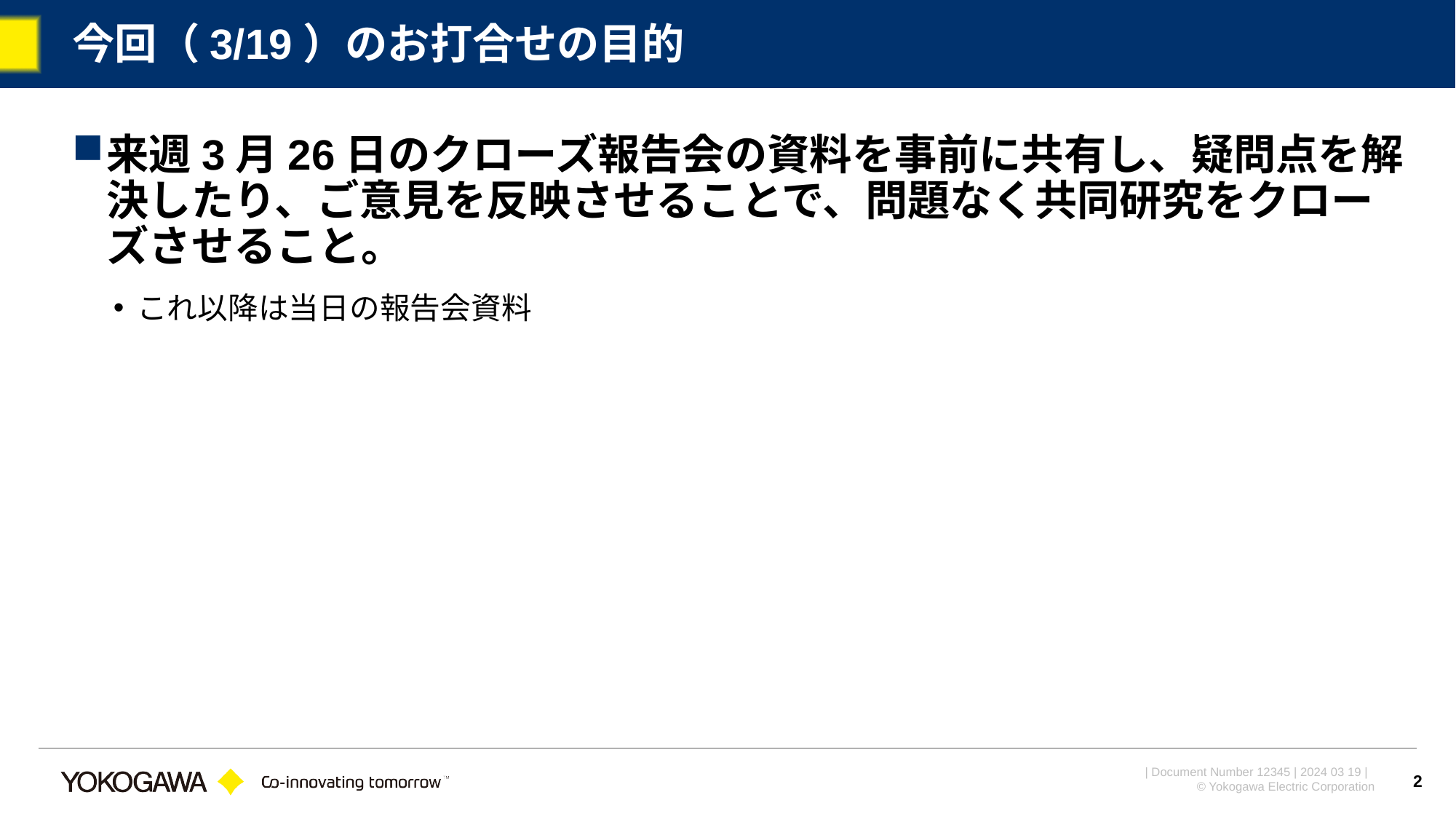

# 今回（3/19）のお打合せの目的
来週3月26日のクローズ報告会の資料を事前に共有し、疑問点を解決したり、ご意見を反映させることで、問題なく共同研究をクローズさせること。
これ以降は当日の報告会資料
2